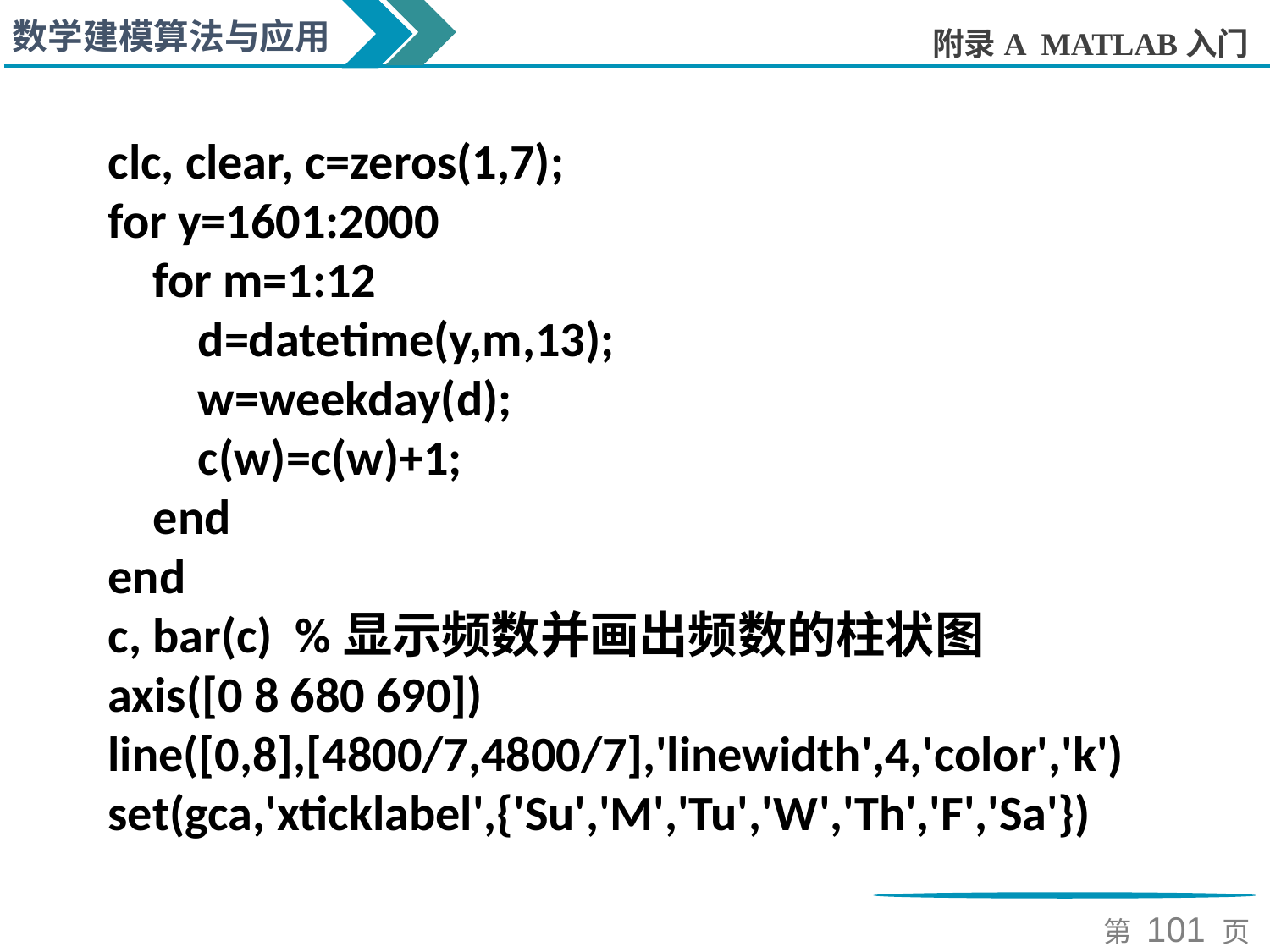

clc, clear, c=zeros(1,7);
for y=1601:2000
    for m=1:12
        d=datetime(y,m,13);
        w=weekday(d);
        c(w)=c(w)+1;
    end
end
c, bar(c)  %显示频数并画出频数的柱状图
axis([0 8 680 690])
line([0,8],[4800/7,4800/7],'linewidth',4,'color','k')
set(gca,'xticklabel',{'Su','M','Tu','W','Th','F','Sa'})